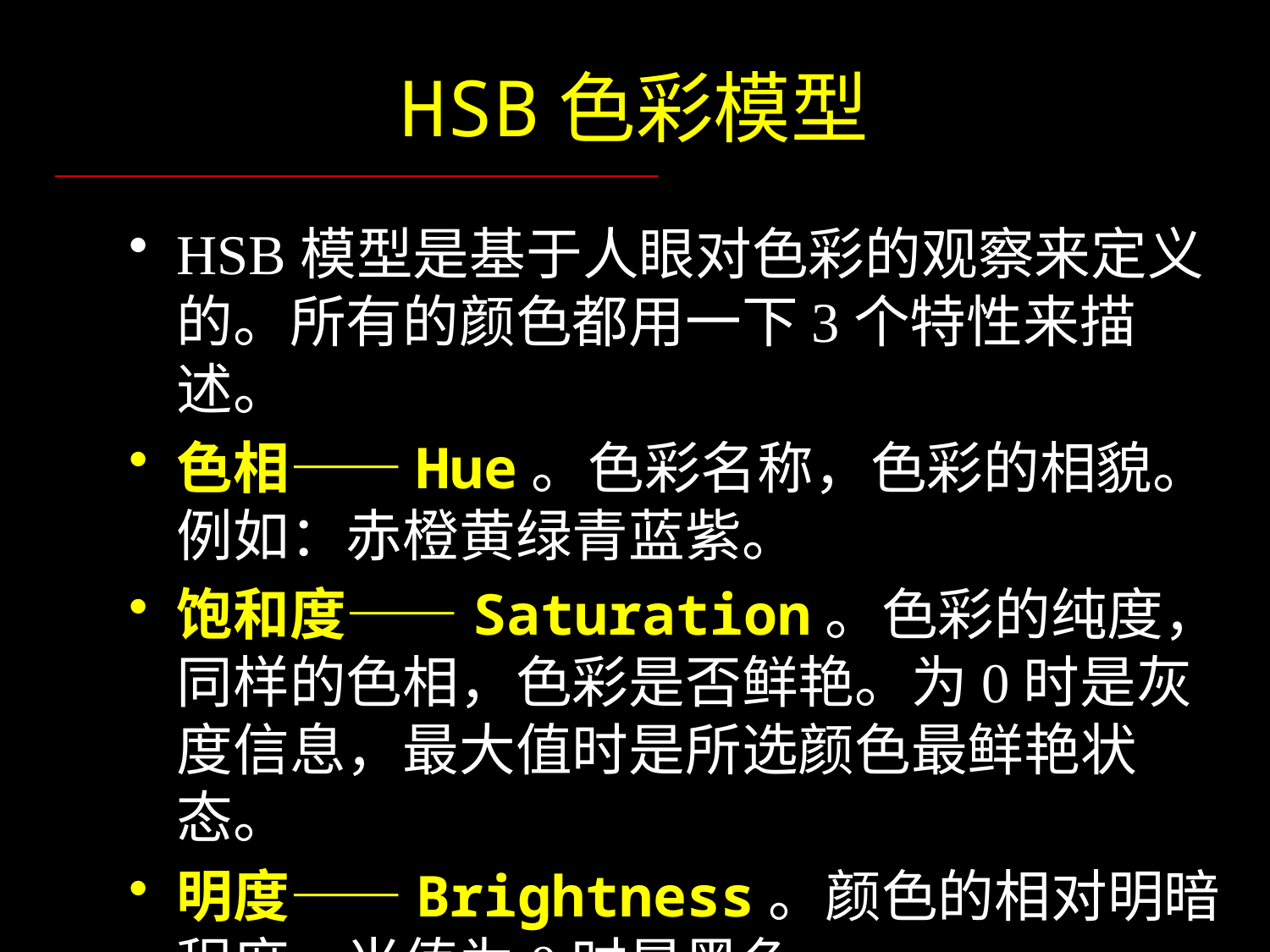

# HSB色彩模型

HSB模型是基于人眼对色彩的观察来定义的。所有的颜色都用一下3个特性来描述。
色相——Hue。色彩名称，色彩的相貌。例如：赤橙黄绿青蓝紫。
饱和度——Saturation。色彩的纯度，同样的色相，色彩是否鲜艳。为0时是灰度信息，最大值时是所选颜色最鲜艳状态。
明度——Brightness。颜色的相对明暗程度，当值为0时是黑色。